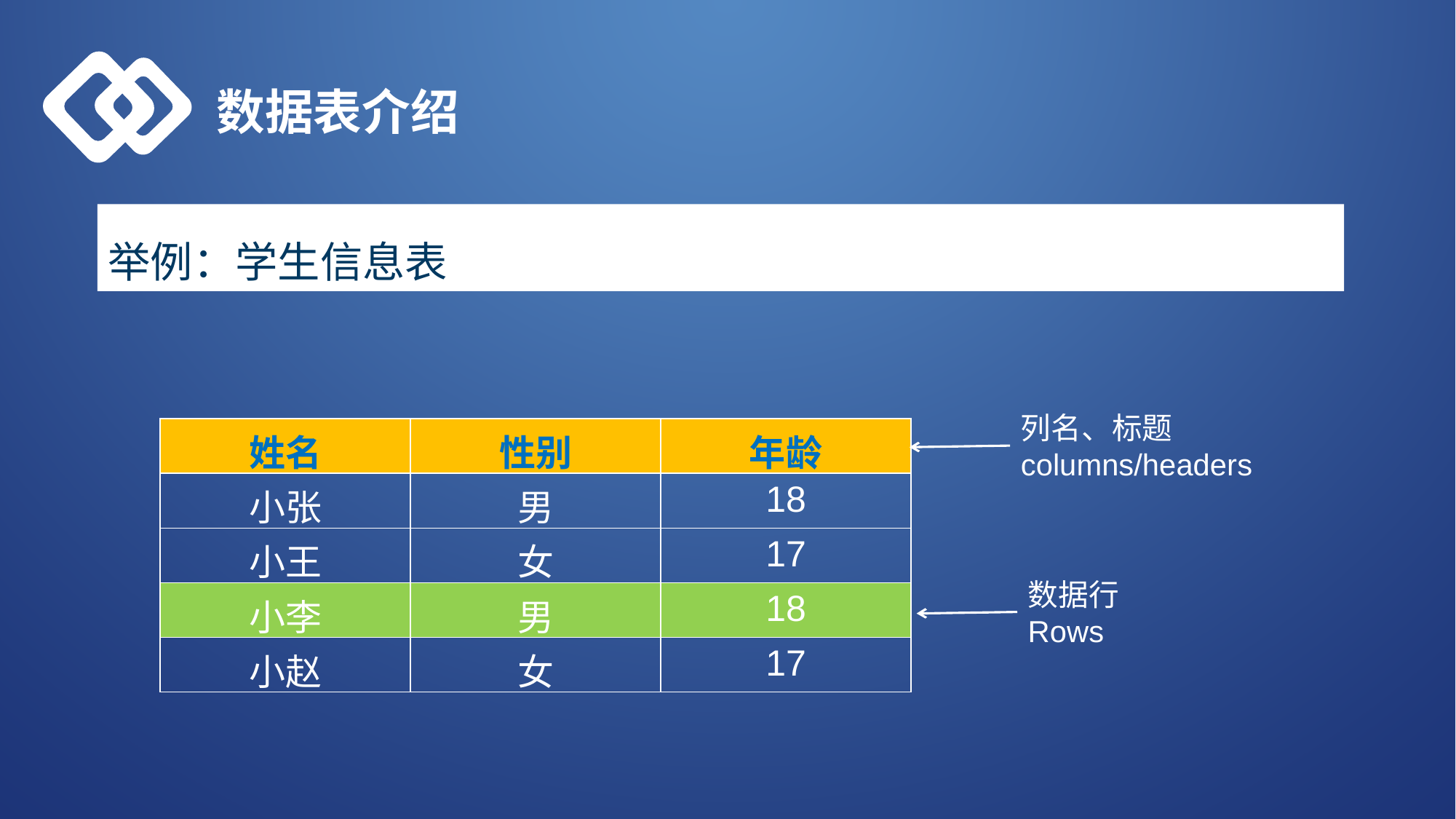

数据表介绍

举例：学生信息表
列名、标题
columns/headers
| 姓名 | 性别 | 年龄 |
| --- | --- | --- |
| 小张 | 男 | 18 |
| 小王 | 女 | 17 |
| 小李 | 男 | 18 |
| 小赵 | 女 | 17 |
数据行
Rows